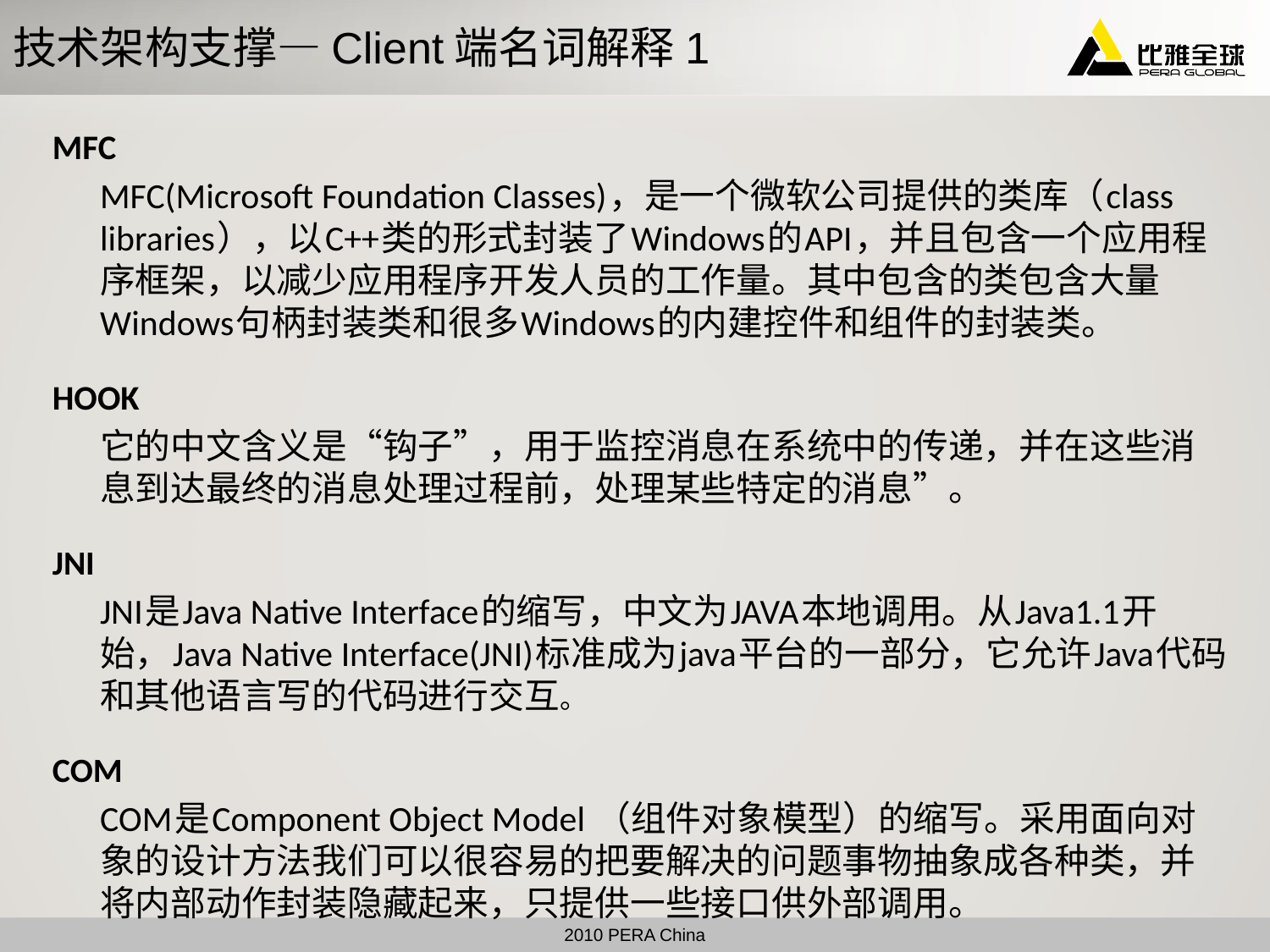

# 技术架构支撑—Client端名词解释1
MFC
	MFC(Microsoft Foundation Classes)，是一个微软公司提供的类库（class libraries），以C++类的形式封装了Windows的API，并且包含一个应用程序框架，以减少应用程序开发人员的工作量。其中包含的类包含大量Windows句柄封装类和很多Windows的内建控件和组件的封装类。

HOOK
	它的中文含义是“钩子”，用于监控消息在系统中的传递，并在这些消息到达最终的消息处理过程前，处理某些特定的消息”。

JNI
	JNI是Java Native Interface的缩写，中文为JAVA本地调用。从Java1.1开始，Java Native Interface(JNI)标准成为java平台的一部分，它允许Java代码和其他语言写的代码进行交互。

COM
	COM是Component Object Model （组件对象模型）的缩写。采用面向对象的设计方法我们可以很容易的把要解决的问题事物抽象成各种类，并将内部动作封装隐藏起来，只提供一些接口供外部调用。